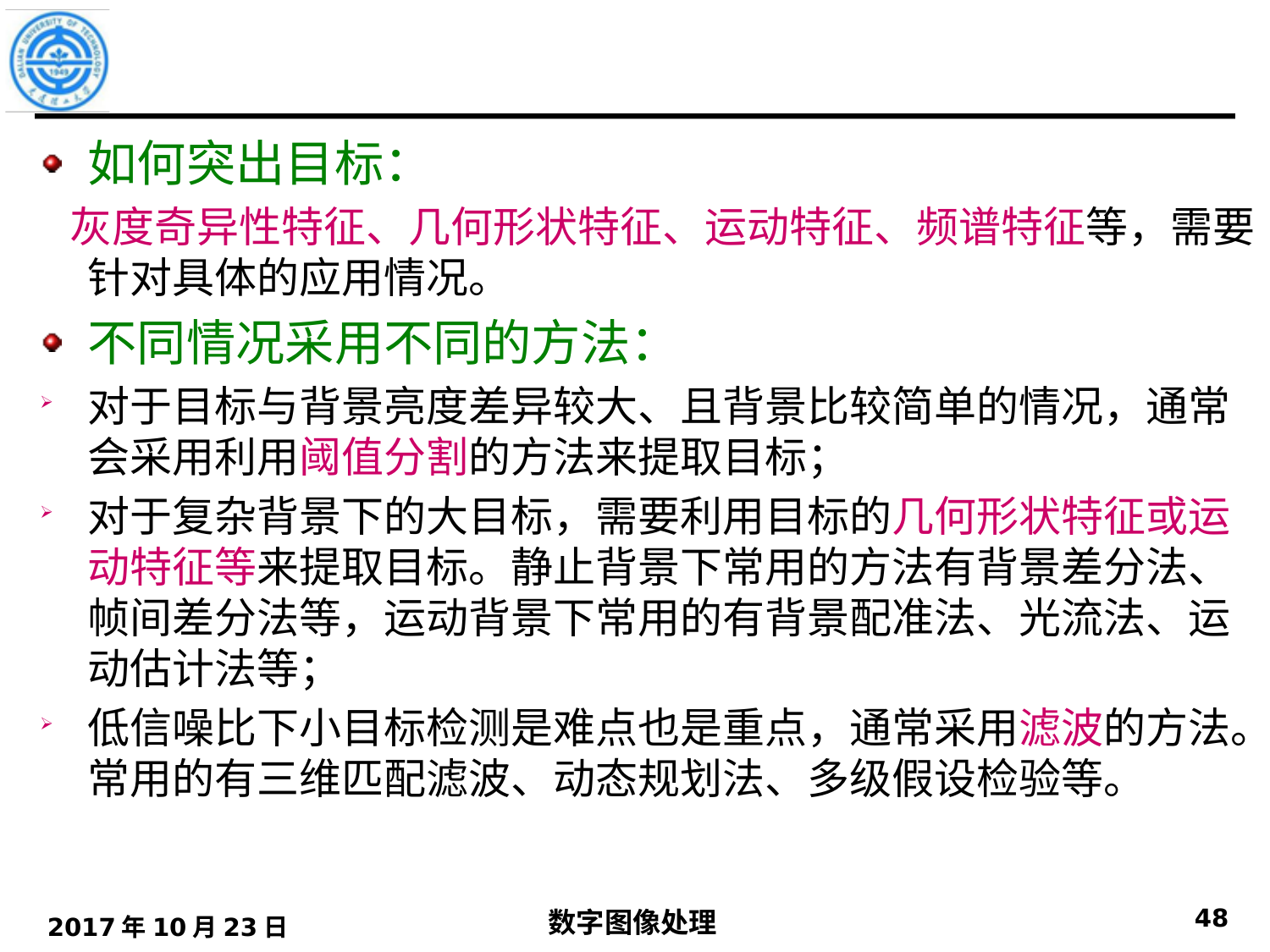

如何突出目标：
  灰度奇异性特征、几何形状特征、运动特征、频谱特征等，需要针对具体的应用情况。
不同情况采用不同的方法：
对于目标与背景亮度差异较大、且背景比较简单的情况，通常会采用利用阈值分割的方法来提取目标；
对于复杂背景下的大目标，需要利用目标的几何形状特征或运动特征等来提取目标。静止背景下常用的方法有背景差分法、帧间差分法等，运动背景下常用的有背景配准法、光流法、运动估计法等；
低信噪比下小目标检测是难点也是重点，通常采用滤波的方法。常用的有三维匹配滤波、动态规划法、多级假设检验等。